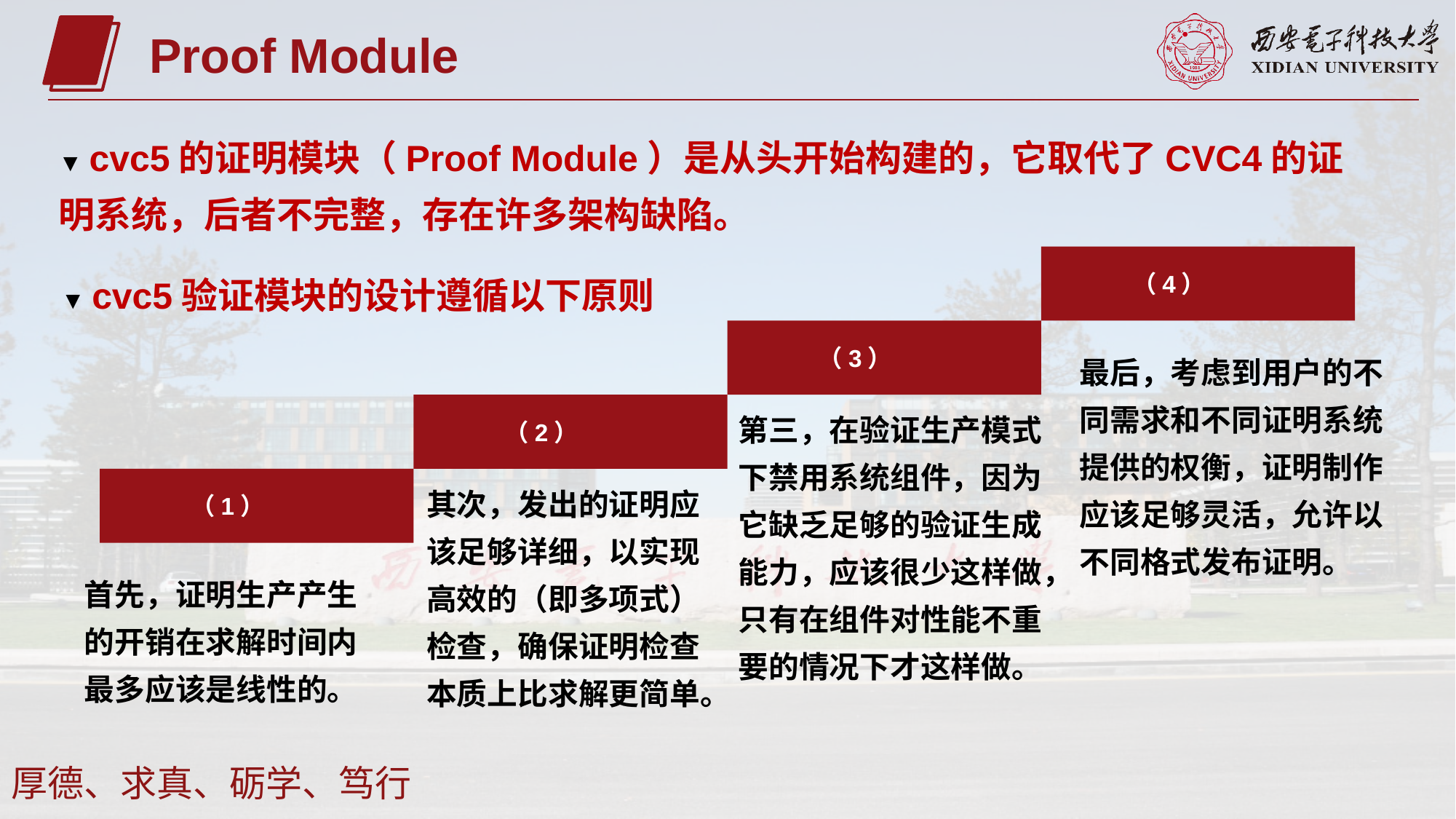

Proof Module
▼ cvc5的证明模块（Proof Module）是从头开始构建的，它取代了CVC4的证明系统，后者不完整，存在许多架构缺陷。

▼ cvc5验证模块的设计遵循以下原则
（4）

（3）
最后，考虑到用户的不同需求和不同证明系统提供的权衡，证明制作应该足够灵活，允许以不同格式发布证明。
第三，在验证生产模式下禁用系统组件，因为它缺乏足够的验证生成能力，应该很少这样做，只有在组件对性能不重要的情况下才这样做。

（2）
其次，发出的证明应该足够详细，以实现高效的（即多项式）检查，确保证明检查本质上比求解更简单。

（1）
首先，证明生产产生的开销在求解时间内最多应该是线性的。